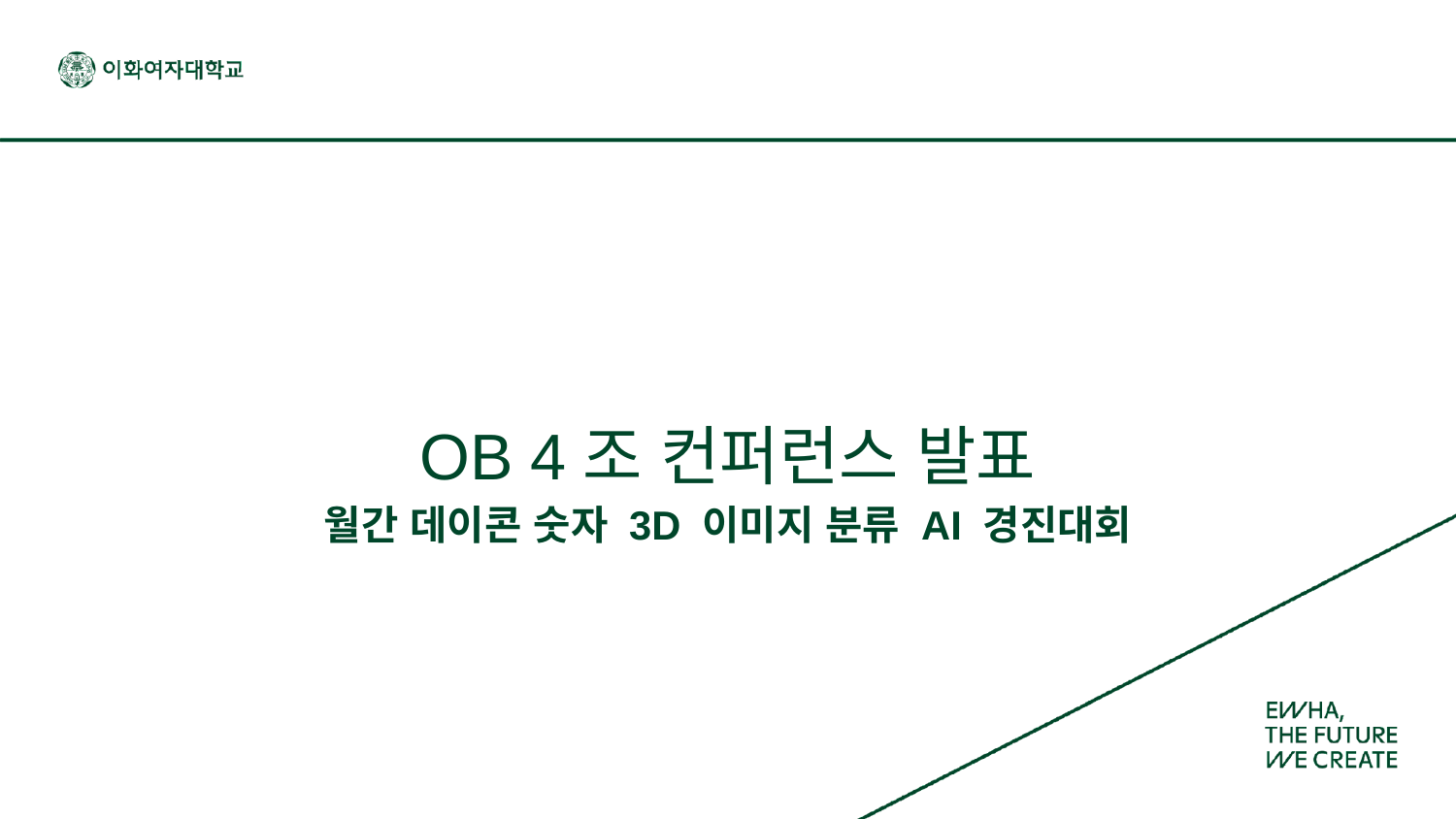

# OB 4조 컨퍼런스 발표
월간 데이콘 숫자 3D 이미지 분류 AI 경진대회